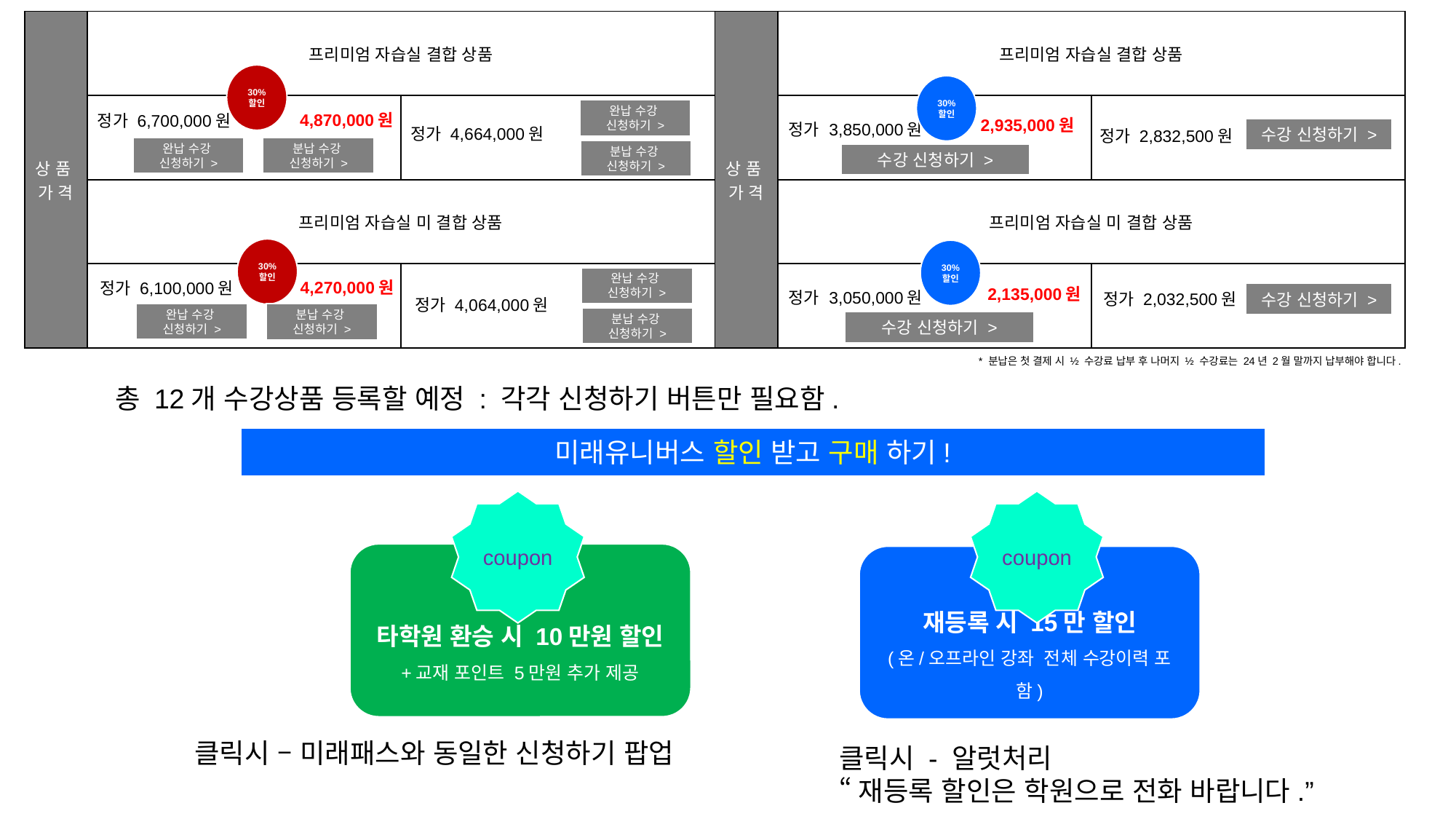

| 상 품 가 격 | 프리미엄 자습실 결합 상품 |  | 상 품 가 격 | 프리미엄 자습실 결합 상품 |  |
| --- | --- | --- | --- | --- | --- |
|  |  |  |  | 정가 3,850,000원 |  |
|  | 프리미엄 자습실 미 결합 상품 |  |  | 프리미엄 자습실 미 결합 상품 |  |
|  |  |  |  | 정가 3,050,000원 |  |
section6
30% 할인
30% 할인
완납 수강
신청하기 >
4,870,000원
정가 6,700,000원

2,935,000원
정가 4,664,000원
수강 신청하기 >
정가 2,832,500원
완납 수강
신청하기 >
분납 수강
신청하기 >
분납 수강
신청하기 >
수강 신청하기 >
30% 할인
30% 할인
완납 수강
신청하기 >
4,270,000원
정가 6,100,000원
2,135,000원
수강 신청하기 >
정가 2,032,500원
정가 4,064,000원
완납 수강
신청하기 >
분납 수강
신청하기 >
분납 수강
신청하기 >
수강 신청하기 >
* 분납은 첫 결제 시 ½ 수강료 납부 후 나머지 ½ 수강료는 24년 2월 말까지 납부해야 합니다.
총 12개 수강상품 등록할 예정 : 각각 신청하기 버튼만 필요함.
미래유니버스 할인 받고 구매 하기!
coupon
coupon

타학원 환승 시 10만원 할인
+교재 포인트 5만원 추가 제공

재등록 시 15만 할인
(온/오프라인 강좌  전체 수강이력 포함)
클릭시 – 미래패스와 동일한 신청하기 팝업
클릭시 - 알럿처리
“재등록 할인은 학원으로 전화 바랍니다.”